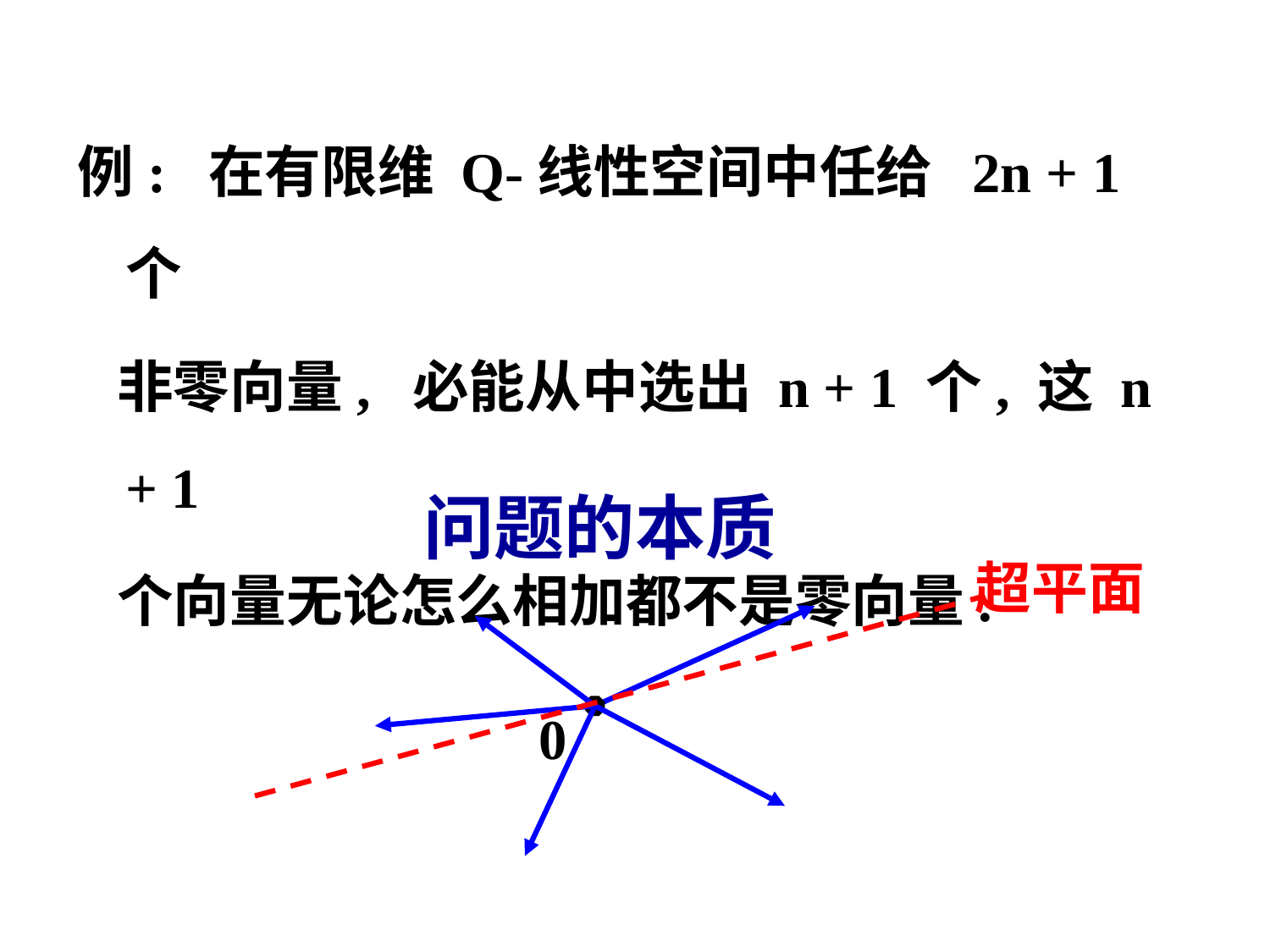

例:  在有限维 Q-线性空间中任给  2n + 1 个
  非零向量,  必能从中选出 n + 1 个, 这 n + 1
  个向量无论怎么相加都不是零向量.
问题的本质
超平面

0